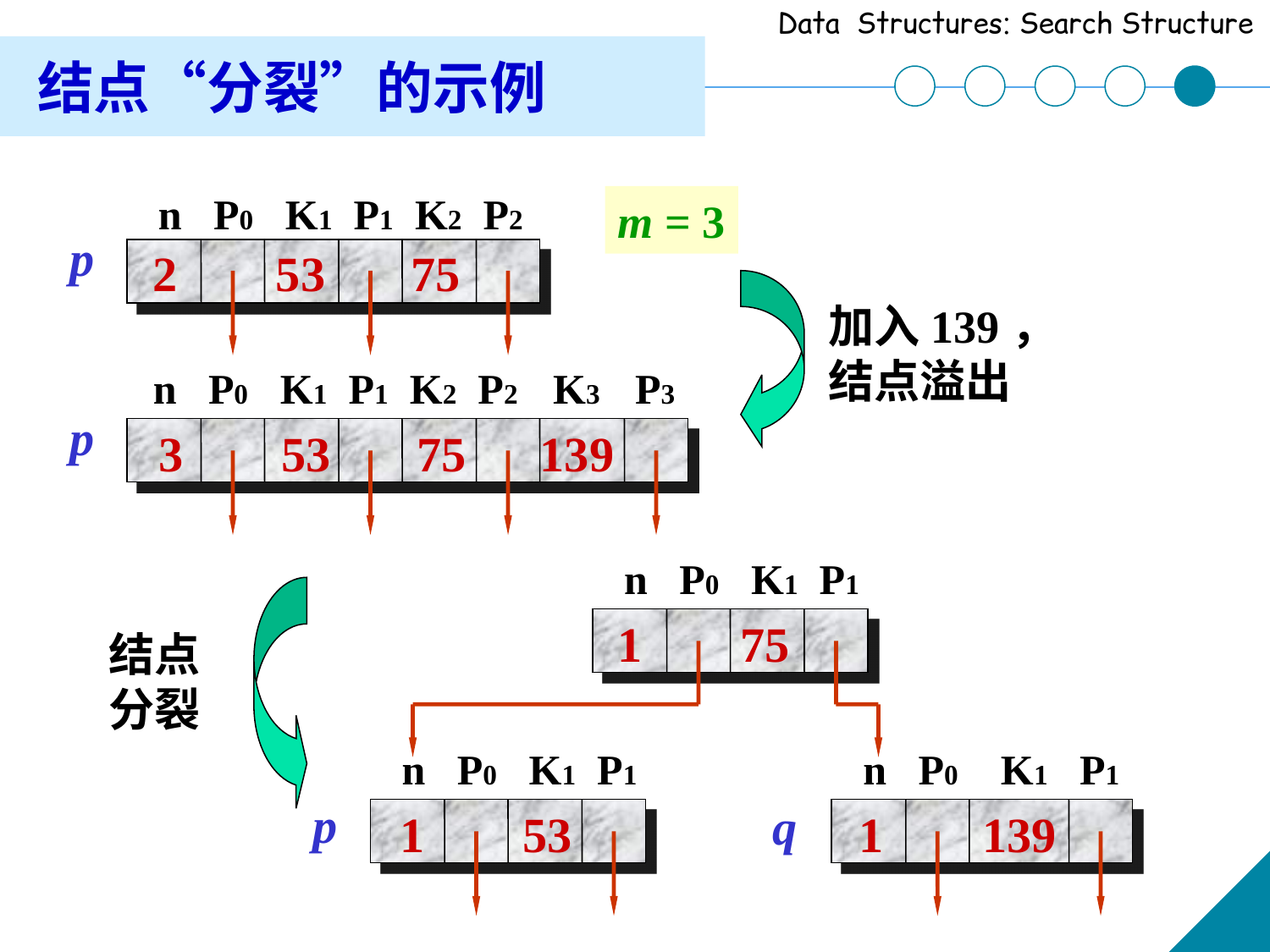

结点“分裂”的示例

n   P0   K1  P1  K2  P2
p
2        53       75

m = 3

加入139，
结点溢出
n   P0   K1  P1  K2  P2     K3     P3
p
3        53       75      139

n   P0   K1  P1
1        75

n   P0   K1  P1
n   P0    K1   P1
p
q
1        53
1        139

结点
分裂